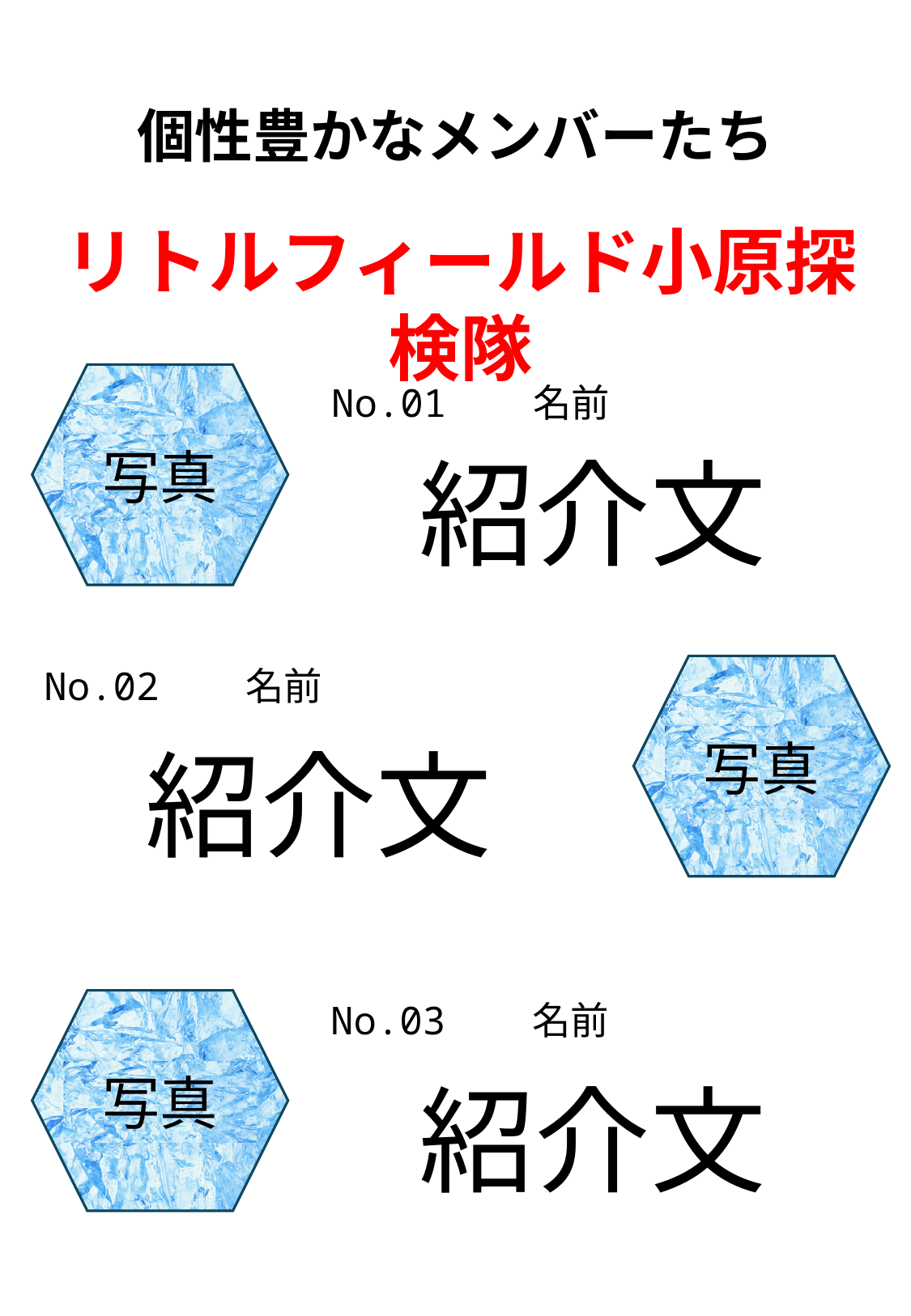

個性豊かなメンバーたち
リトルフィールド小原探検隊

写真
No.01　　名前
紹介文
No.02　　名前

写真
紹介文

写真
No.03　　名前
紹介文